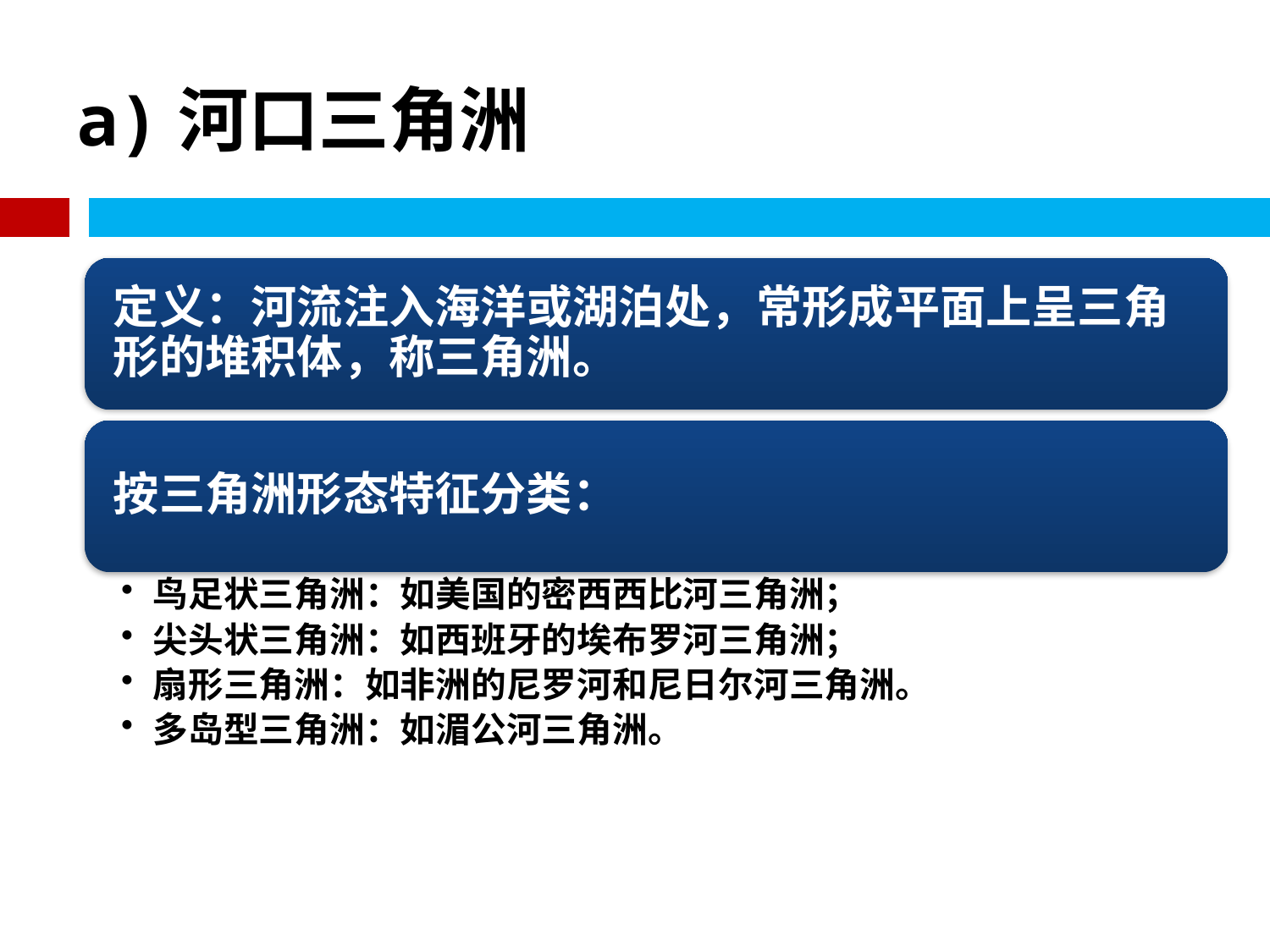

# a)河口三角洲
定义：河流注入海洋或湖泊处，常形成平面上呈三角形的堆积体，称三角洲。
按三角洲形态特征分类：
鸟足状三角洲：如美国的密西西比河三角洲；
尖头状三角洲：如西班牙的埃布罗河三角洲；
扇形三角洲：如非洲的尼罗河和尼日尔河三角洲。
多岛型三角洲：如湄公河三角洲。